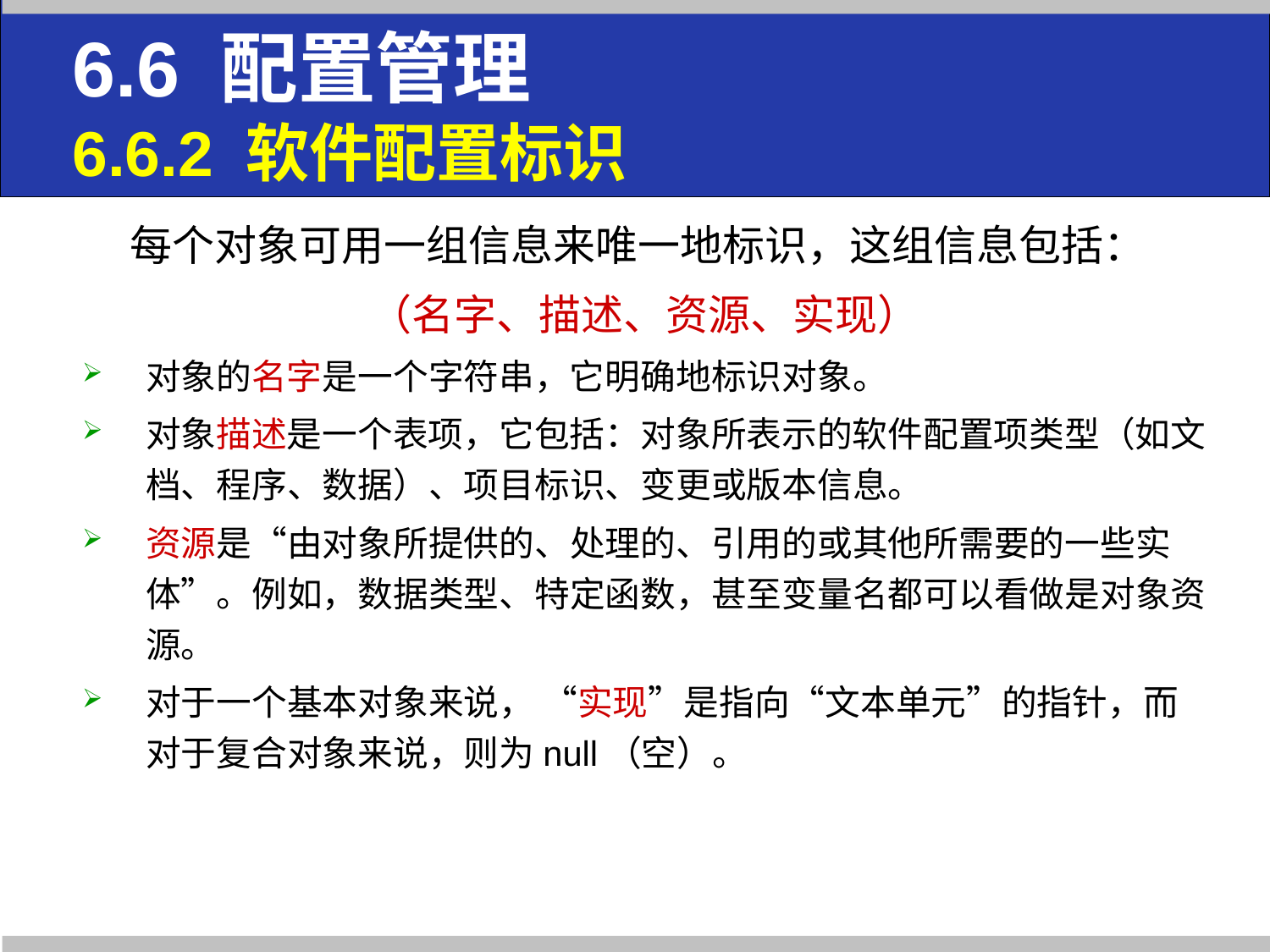

6.6 配置管理
6.6.2 软件配置标识
    每个对象可用一组信息来唯一地标识，这组信息包括：
（名字、描述、资源、实现）
对象的名字是一个字符串，它明确地标识对象。
对象描述是一个表项，它包括：对象所表示的软件配置项类型（如文档、程序、数据）、项目标识、变更或版本信息。
资源是“由对象所提供的、处理的、引用的或其他所需要的一些实体”。例如，数据类型、特定函数，甚至变量名都可以看做是对象资源。
对于一个基本对象来说， “实现”是指向“文本单元”的指针，而对于复合对象来说，则为null（空）。
822